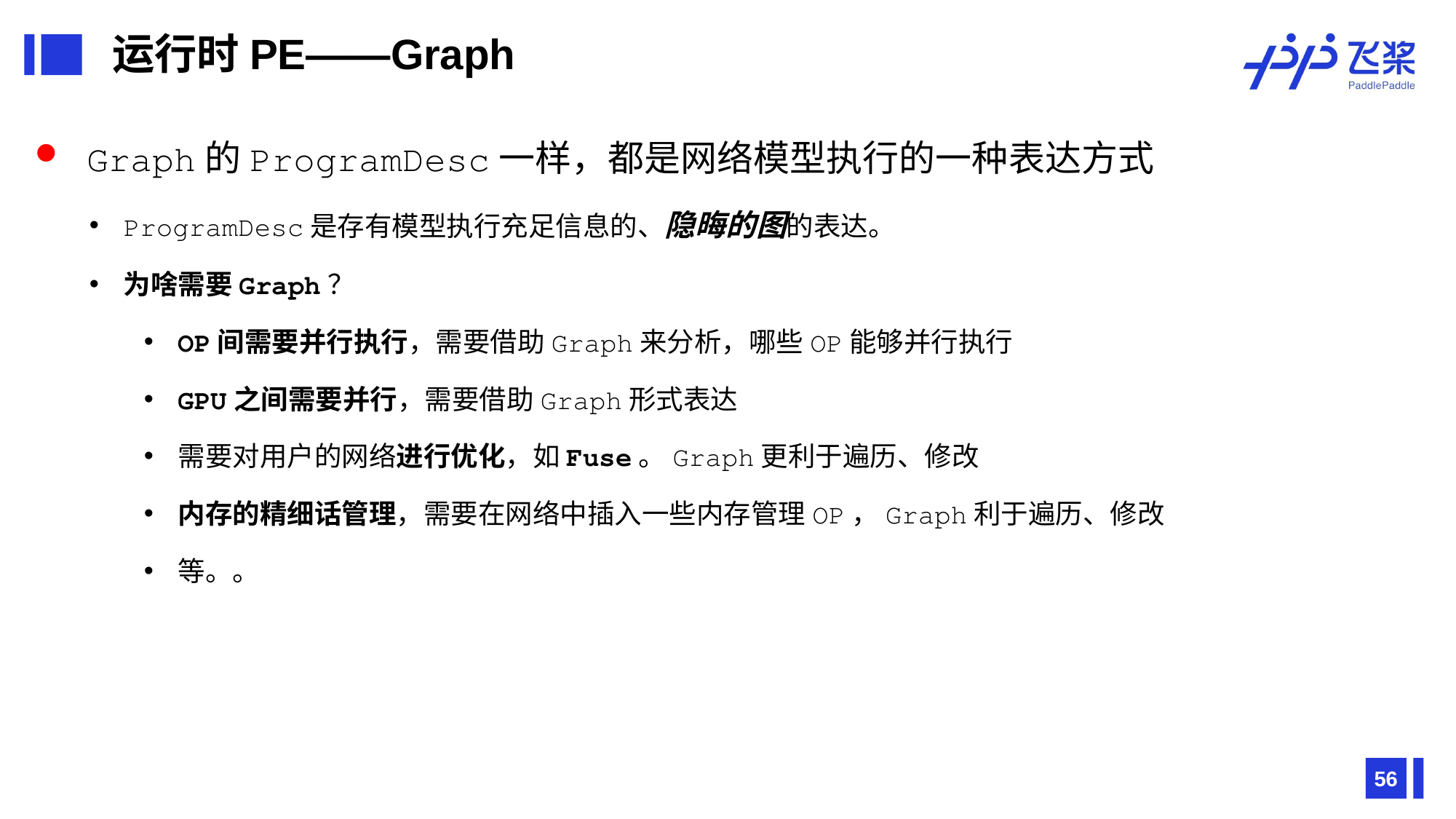

运行时PE——Graph
 Graph的ProgramDesc一样，都是网络模型执行的一种表达方式
ProgramDesc是存有模型执行充足信息的、隐晦的图的表达。
为啥需要Graph？
OP间需要并行执行，需要借助Graph来分析，哪些OP能够并行执行
GPU之间需要并行，需要借助Graph形式表达
需要对用户的网络进行优化，如Fuse。Graph更利于遍历、修改
内存的精细话管理，需要在网络中插入一些内存管理OP，Graph利于遍历、修改
等。。
56